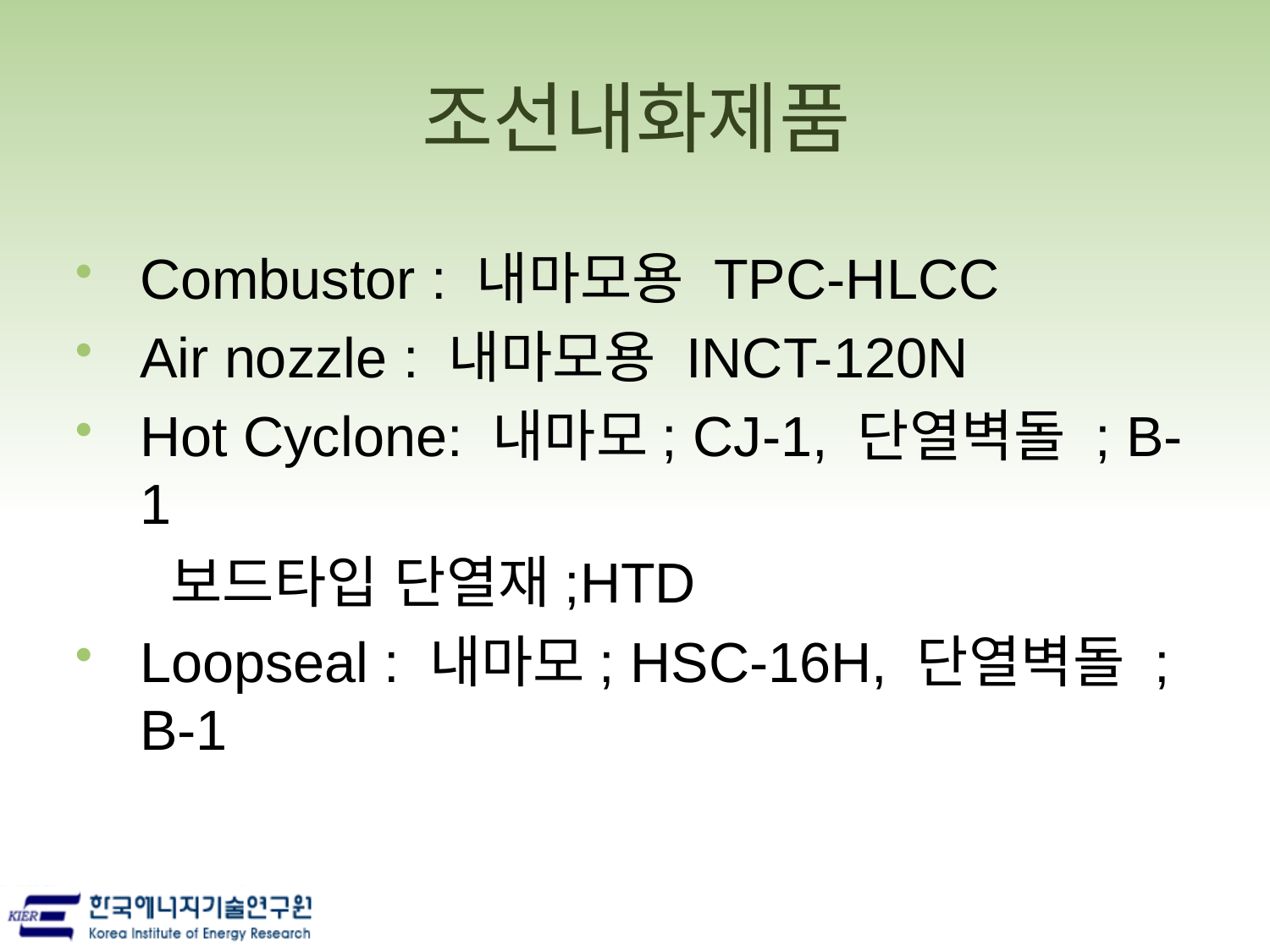

# 조선내화제품
Combustor : 내마모용 TPC-HLCC
Air nozzle : 내마모용 INCT-120N
Hot Cyclone: 내마모; CJ-1, 단열벽돌 ; B-1
     보드타입 단열재;HTD
Loopseal : 내마모; HSC-16H, 단열벽돌 ; B-1